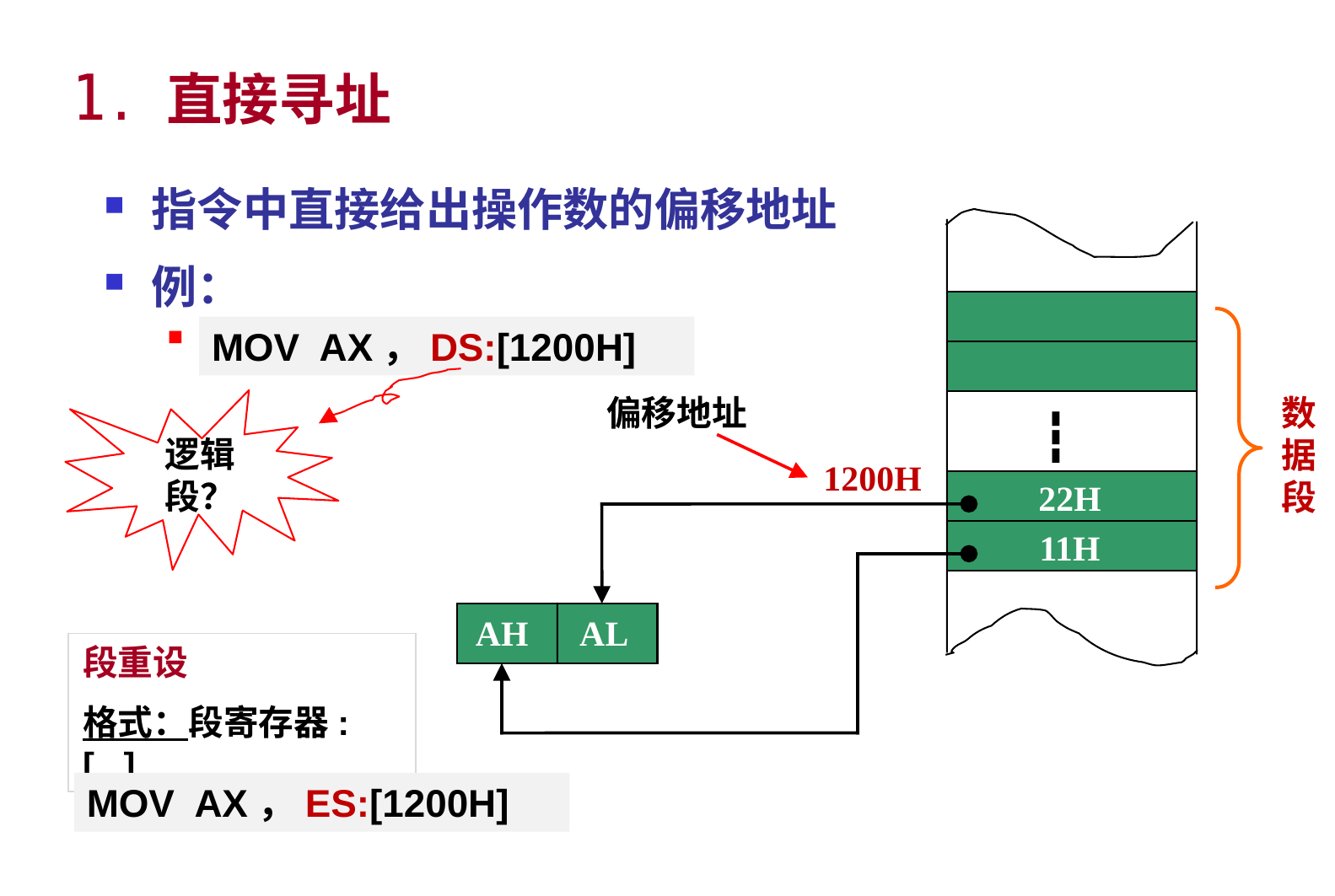

# 1. 直接寻址
指令中直接给出操作数的偏移地址
例：
MOV  AX，[1200H]

MOV  AX，DS:[1200H]

偏移地址
数据段
逻辑段？
┇

1200H
22H

11H

AH      AL

段重设
格式：段寄存器: [   ]

MOV  AX，ES:[1200H]